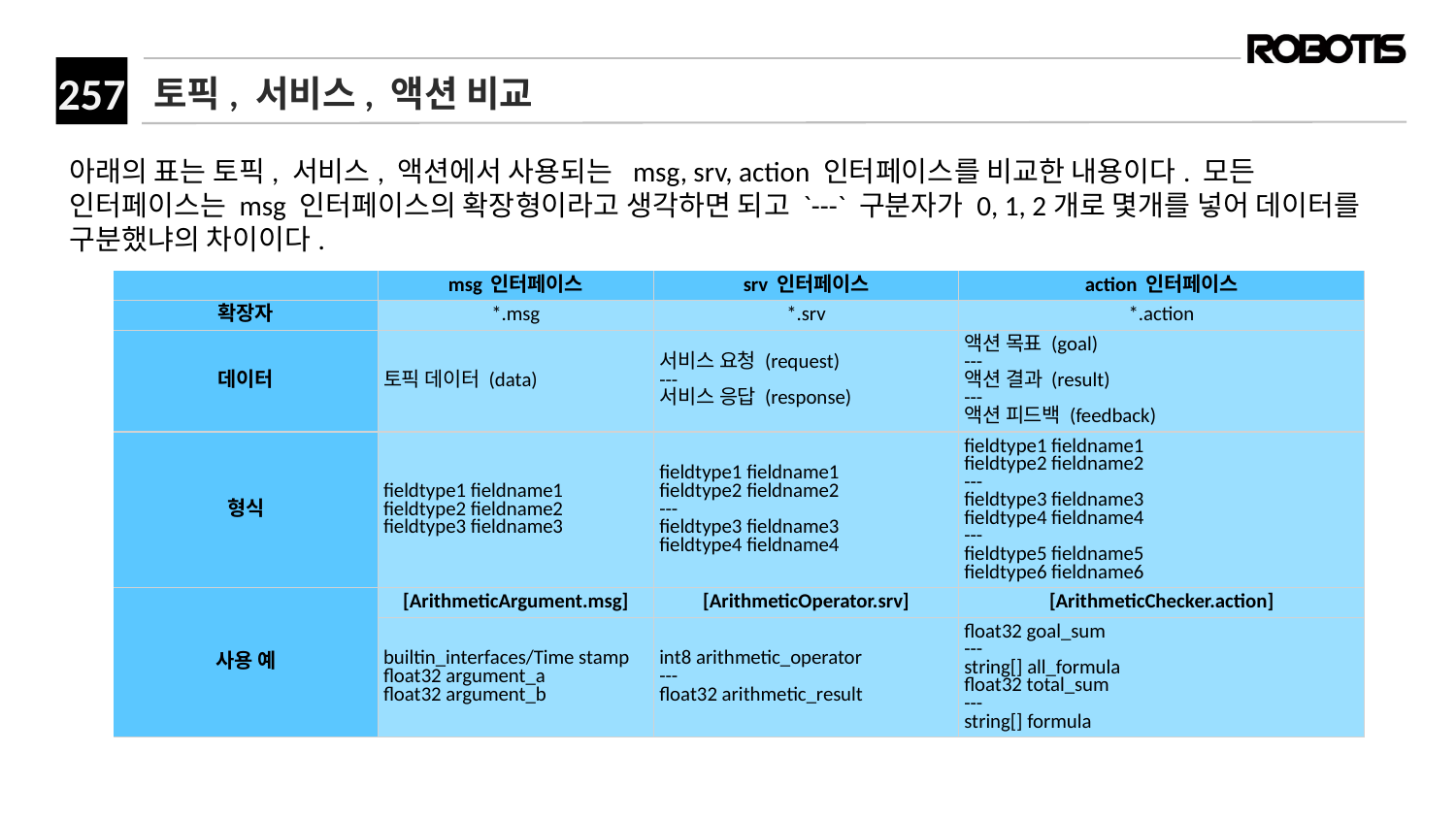

# 토픽, 서비스, 액션 비교
아래의 표는 토픽, 서비스, 액션에서 사용되는  msg, srv, action 인터페이스를 비교한 내용이다. 모든 인터페이스는 msg 인터페이스의 확장형이라고 생각하면 되고 `---` 구분자가 0, 1, 2개로 몇개를 넣어 데이터를 구분했냐의 차이이다.
| ​ | msg 인터페이스 | srv 인터페이스 | action 인터페이스 |
| --- | --- | --- | --- |
| 확장자 | \*.msg | \*.srv | \*.action |
| 데이터 | 토픽 데이터 (data) | 서비스 요청 (request) --- 서비스 응답 (response) | 액션 목표 (goal) --- 액션 결과 (result) --- 액션 피드백 (feedback) |
| 형식 | fieldtype1 fieldname1 fieldtype2 fieldname2 fieldtype3 fieldname3 | fieldtype1 fieldname1 fieldtype2 fieldname2 --- fieldtype3 fieldname3 fieldtype4 fieldname4 | fieldtype1 fieldname1 fieldtype2 fieldname2 --- fieldtype3 fieldname3 fieldtype4 fieldname4 --- fieldtype5 fieldname5 fieldtype6 fieldname6 |
| 사용 예 | [ArithmeticArgument.msg] | [ArithmeticOperator.srv] | [ArithmeticChecker.action] |
|  | builtin\_interfaces/Time stamp float32 argument\_a float32 argument\_b | int8 arithmetic\_operator --- float32 arithmetic\_result | float32 goal\_sum --- string[] all\_formula float32 total\_sum --- string[] formula |